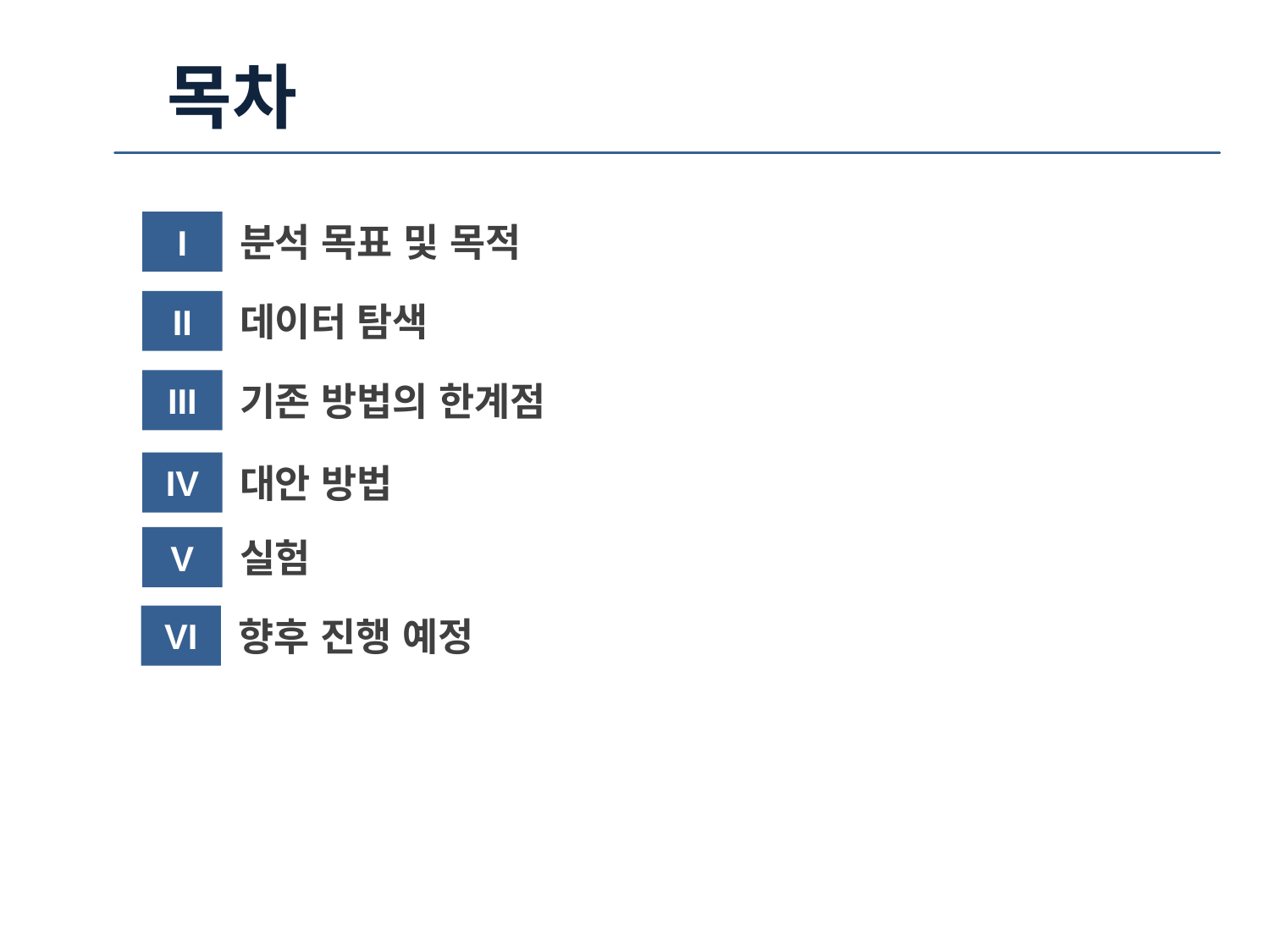

목차

I
분석 목표 및 목적
II
데이터 탐색
III
기존 방법의 한계점
IV
대안 방법
V
실험
VI
향후 진행 예정